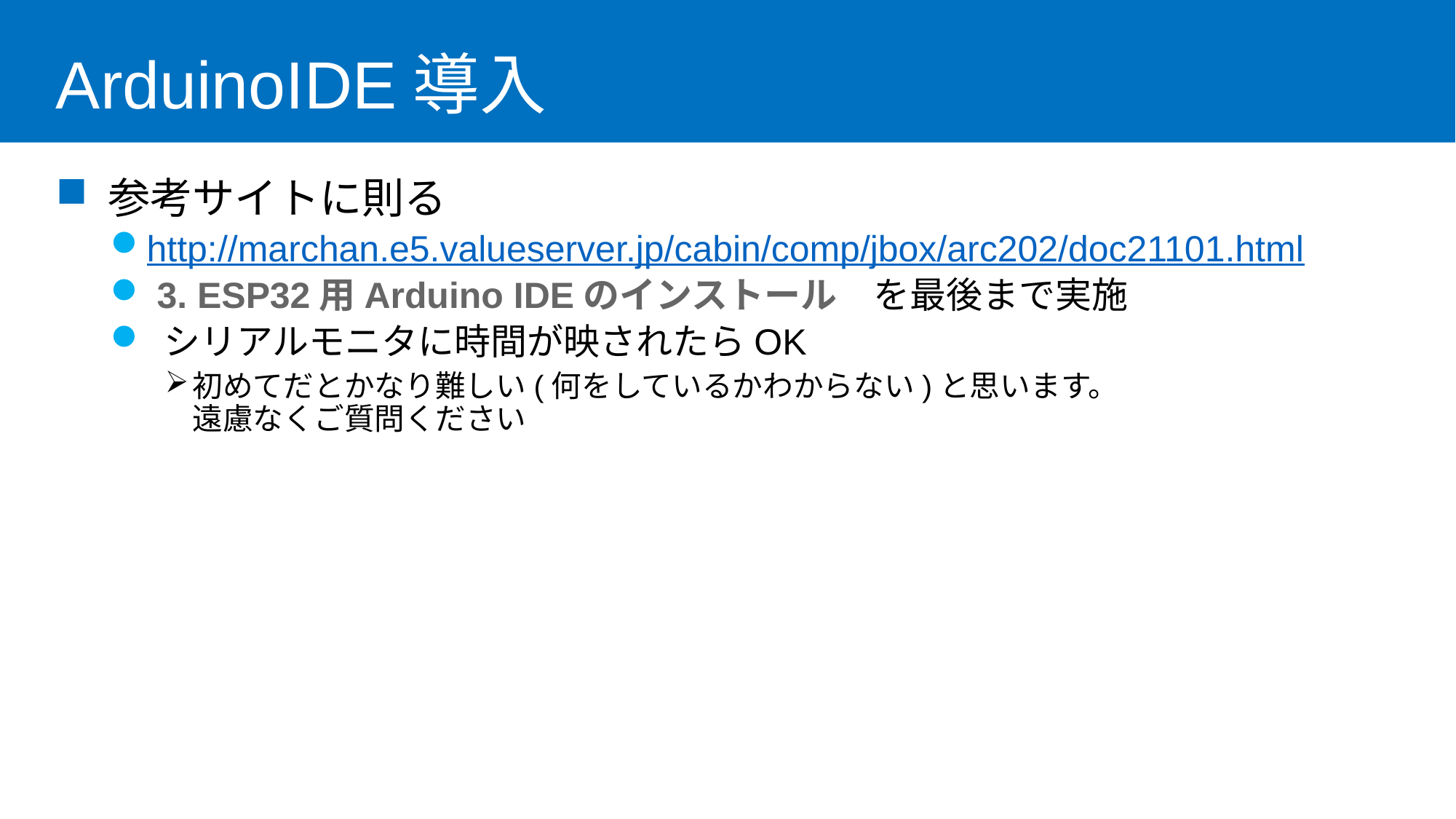

# ArduinoIDE導入
 参考サイトに則る
http://marchan.e5.valueserver.jp/cabin/comp/jbox/arc202/doc21101.html
 3. ESP32用Arduino IDEのインストール　を最後まで実施
 シリアルモニタに時間が映されたらOK
初めてだとかなり難しい(何をしているかわからない)と思います。
遠慮なくご質問ください